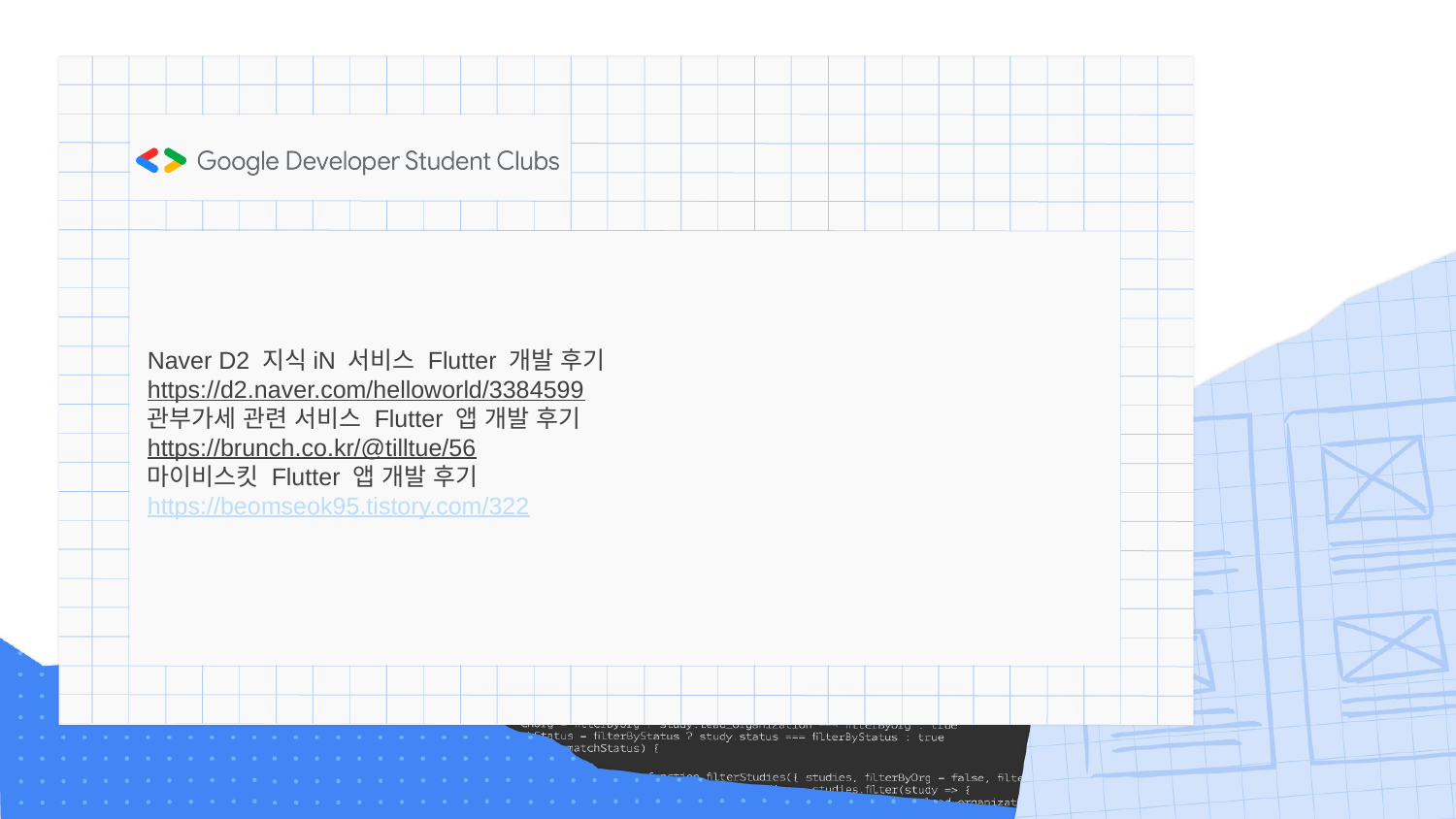

# Naver D2 지식iN 서비스 Flutter 개발 후기 https://d2.naver.com/helloworld/3384599 관부가세 관련 서비스 Flutter 앱 개발 후기 https://brunch.co.kr/@tilltue/56 마이비스킷 Flutter 앱 개발 후기 https://beomseok95.tistory.com/322